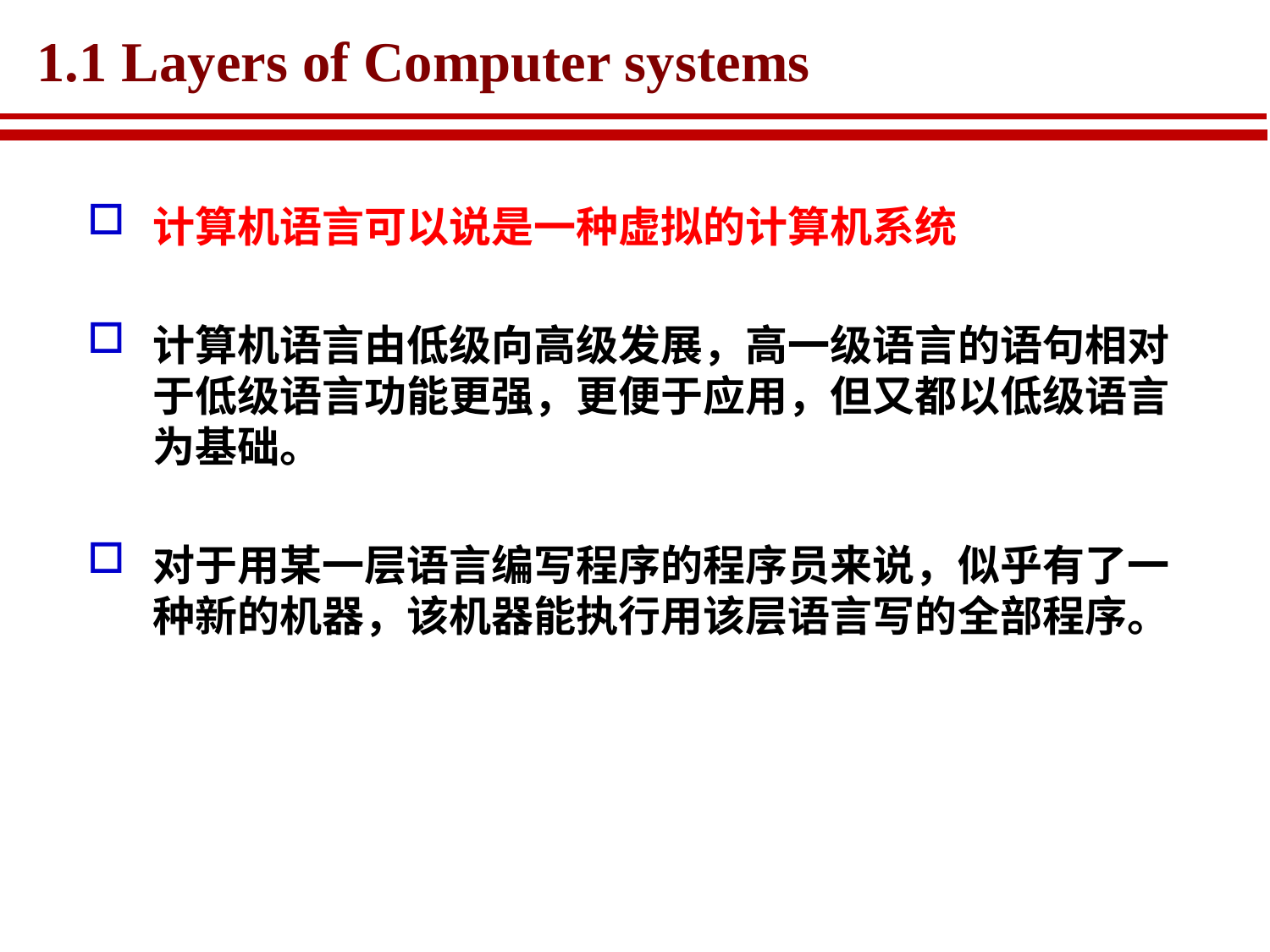

# 1.1 Layers of Computer systems
计算机语言可以说是一种虚拟的计算机系统

计算机语言由低级向高级发展，高一级语言的语句相对于低级语言功能更强，更便于应用，但又都以低级语言为基础。

对于用某一层语言编写程序的程序员来说，似乎有了一种新的机器，该机器能执行用该层语言写的全部程序。